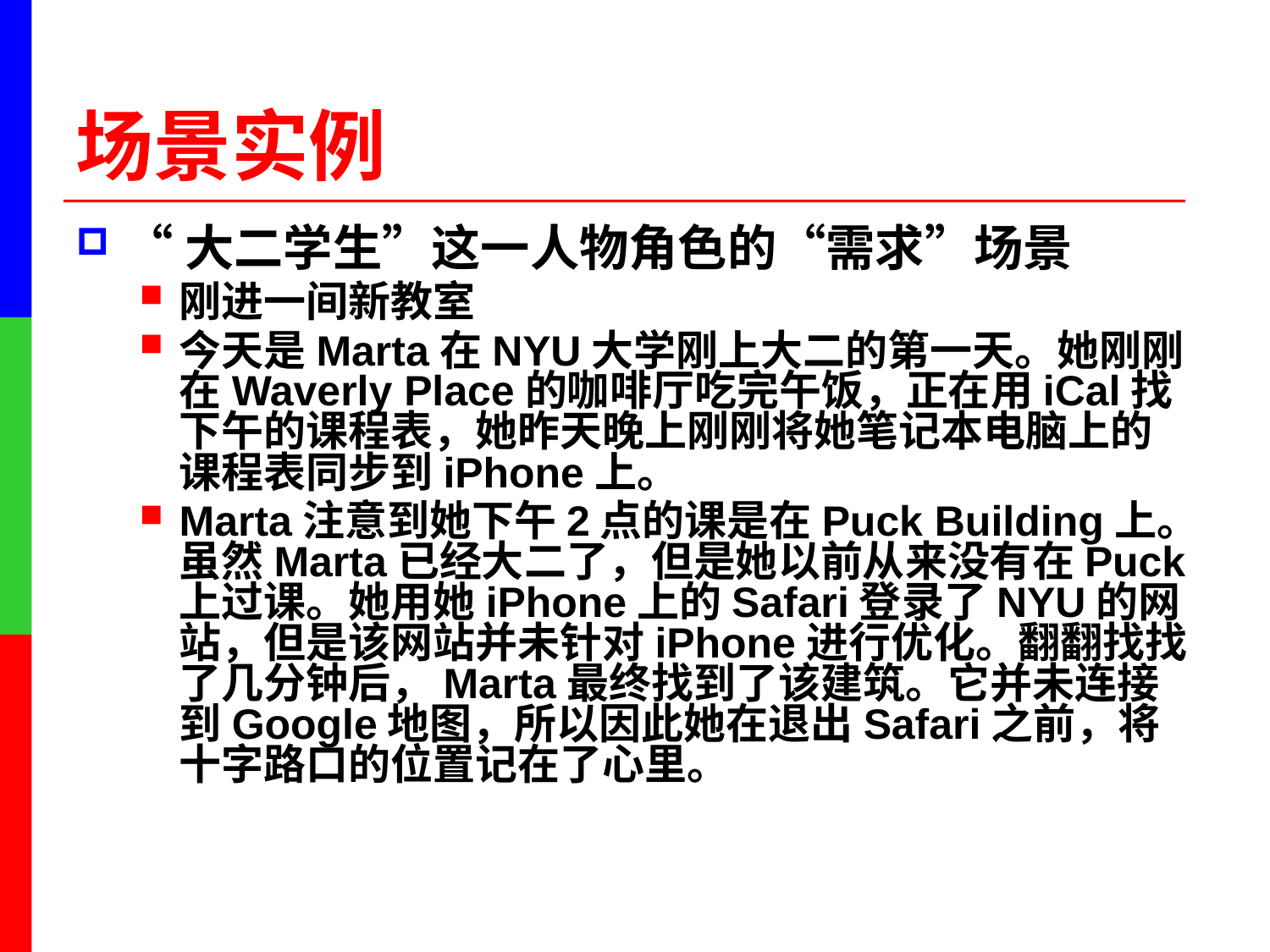

# 场景实例
“大二学生”这一人物角色的“需求”场景
刚进一间新教室
今天是Marta在NYU大学刚上大二的第一天。她刚刚在Waverly Place的咖啡厅吃完午饭，正在用iCal找下午的课程表，她昨天晚上刚刚将她笔记本电脑上的课程表同步到iPhone上。
Marta注意到她下午2点的课是在Puck Building上。虽然Marta已经大二了，但是她以前从来没有在Puck上过课。她用她iPhone上的Safari登录了NYU的网站，但是该网站并未针对iPhone进行优化。翻翻找找了几分钟后，Marta最终找到了该建筑。它并未连接到Google地图，所以因此她在退出Safari之前，将十字路口的位置记在了心里。